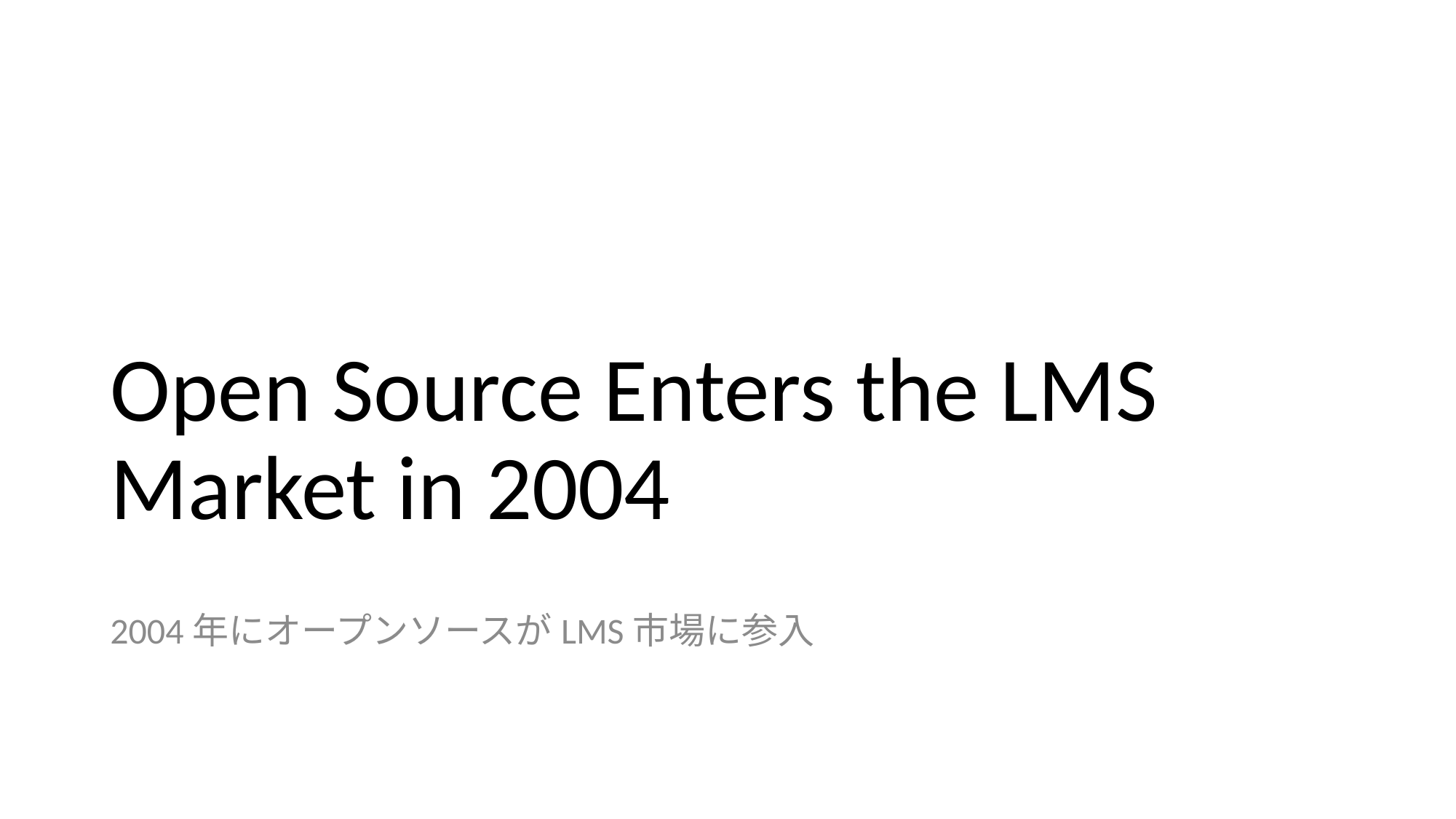

# Open Source Enters the LMS Market in 2004

2004年にオープンソースがLMS市場に参入